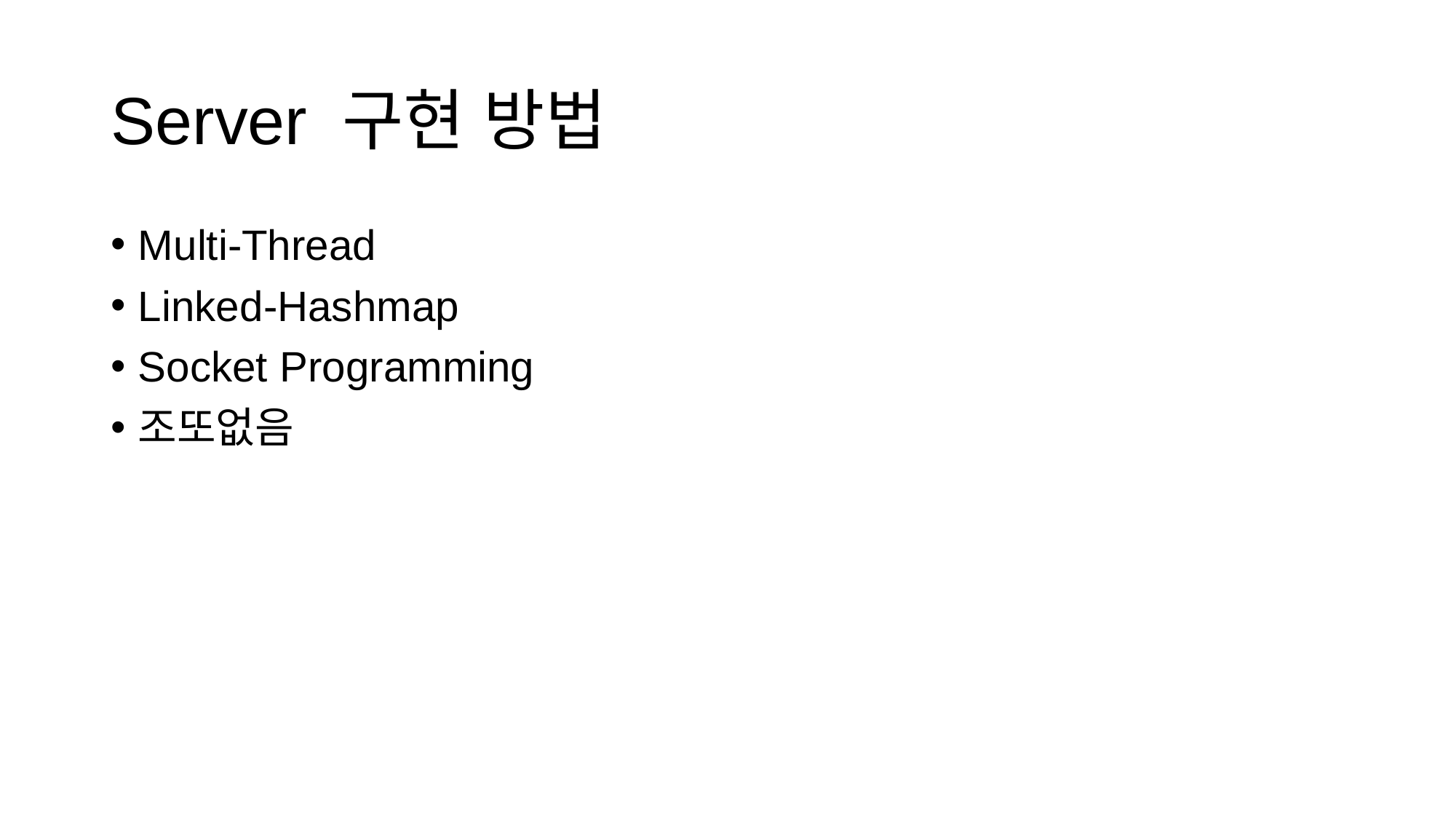

# Server 구현 방법
Multi-Thread
Linked-Hashmap
Socket Programming
조또없음